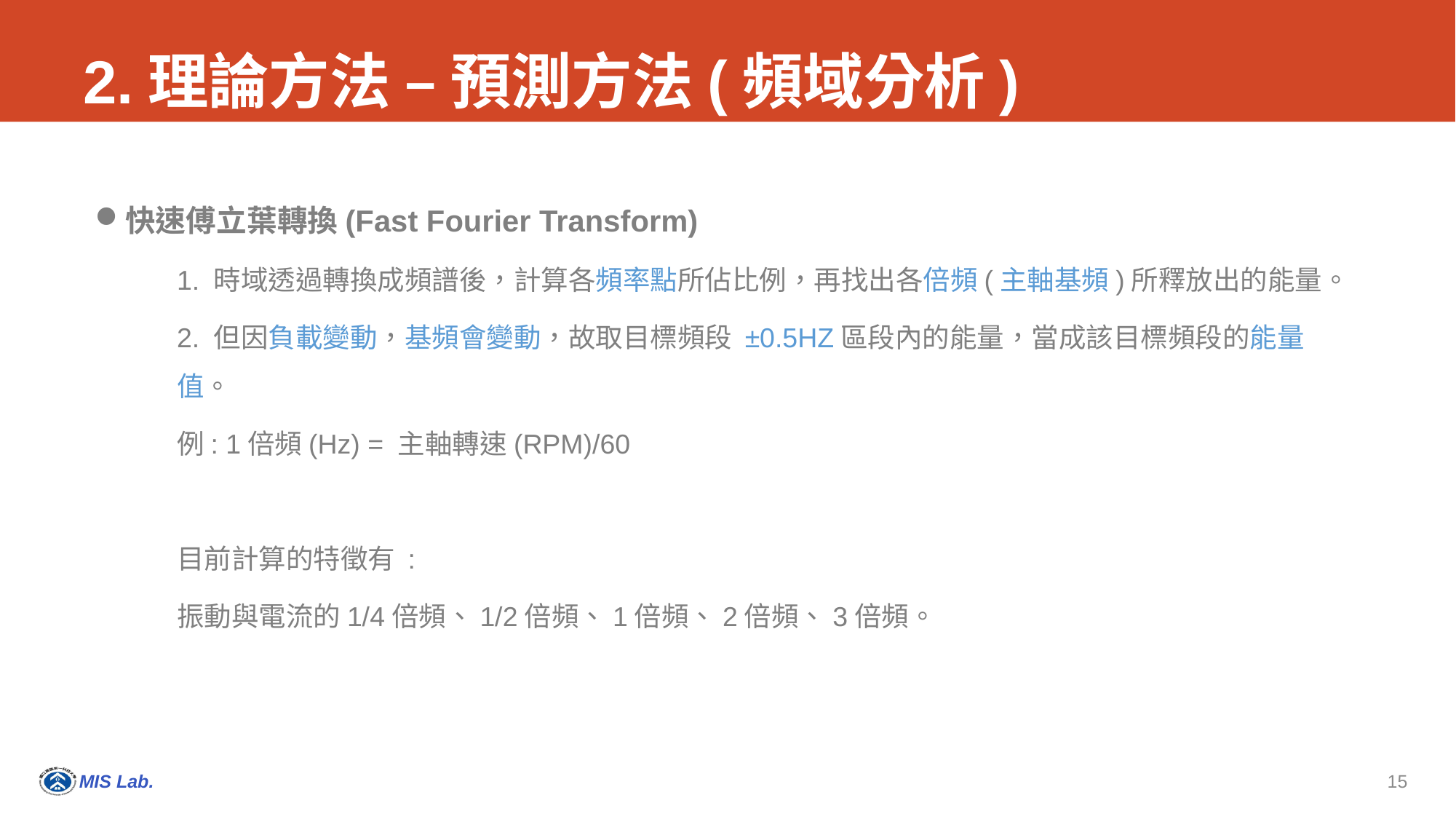

# 2.理論方法 – 預測方法(頻域分析)
快速傅立葉轉換(Fast Fourier Transform)
1. 時域透過轉換成頻譜後，計算各頻率點所佔比例，再找出各倍頻(主軸基頻)所釋放出的能量。
2. 但因負載變動，基頻會變動，故取目標頻段 ±0.5HZ區段內的能量，當成該目標頻段的能量值。
例: 1倍頻(Hz) = 主軸轉速(RPM)/60

目前計算的特徵有 :
振動與電流的1/4倍頻、1/2倍頻、1倍頻、2倍頻、3倍頻。

15